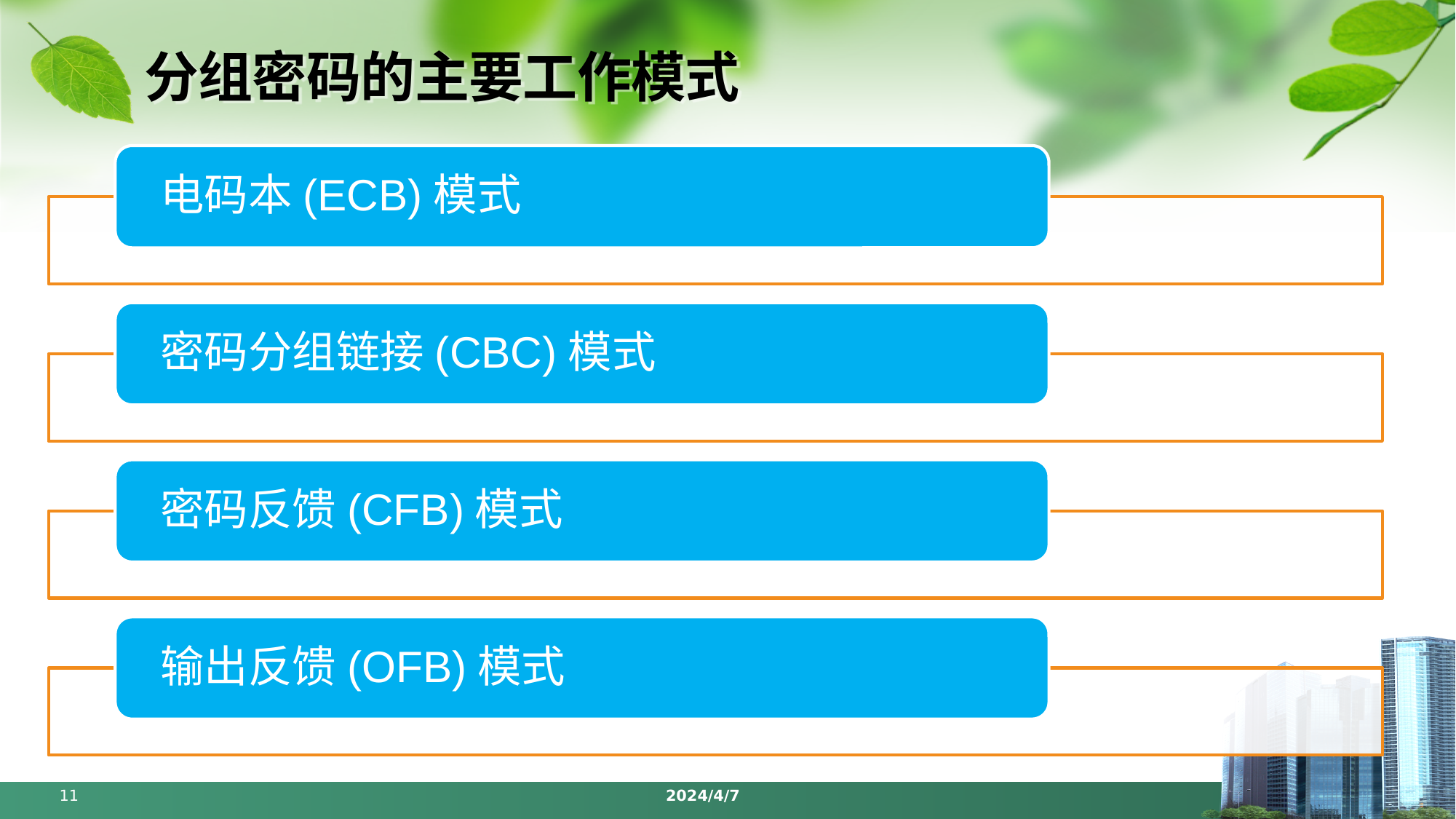

# 分组密码的主要工作模式
电码本(ECB)模式
密码分组链接(CBC)模式
密码反馈(CFB)模式
输出反馈(OFB)模式
11
2024/4/7